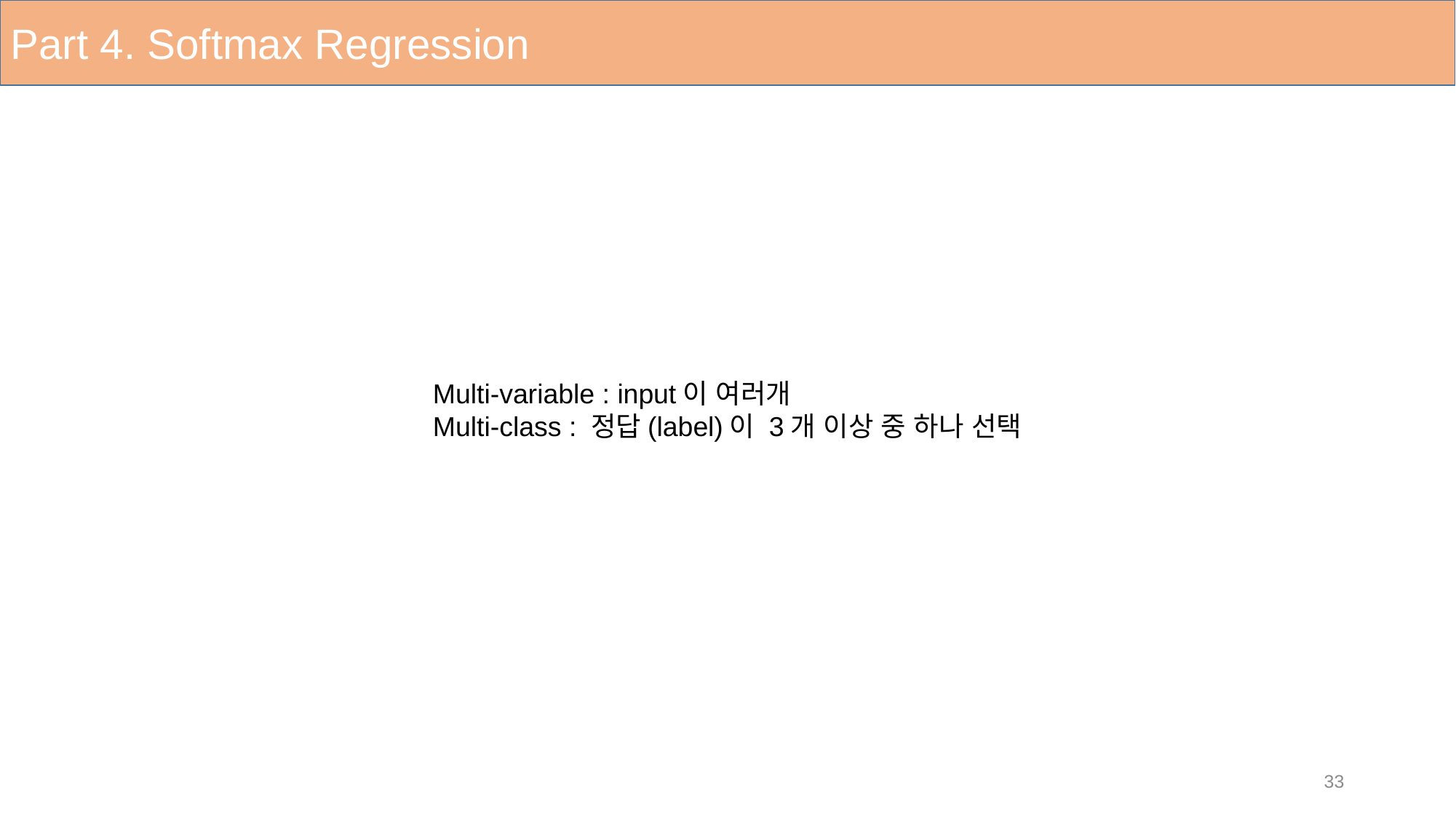

Part 4. Softmax Regression
Multi-variable : input이 여러개
Multi-class : 정답(label)이 3개 이상 중 하나 선택
33